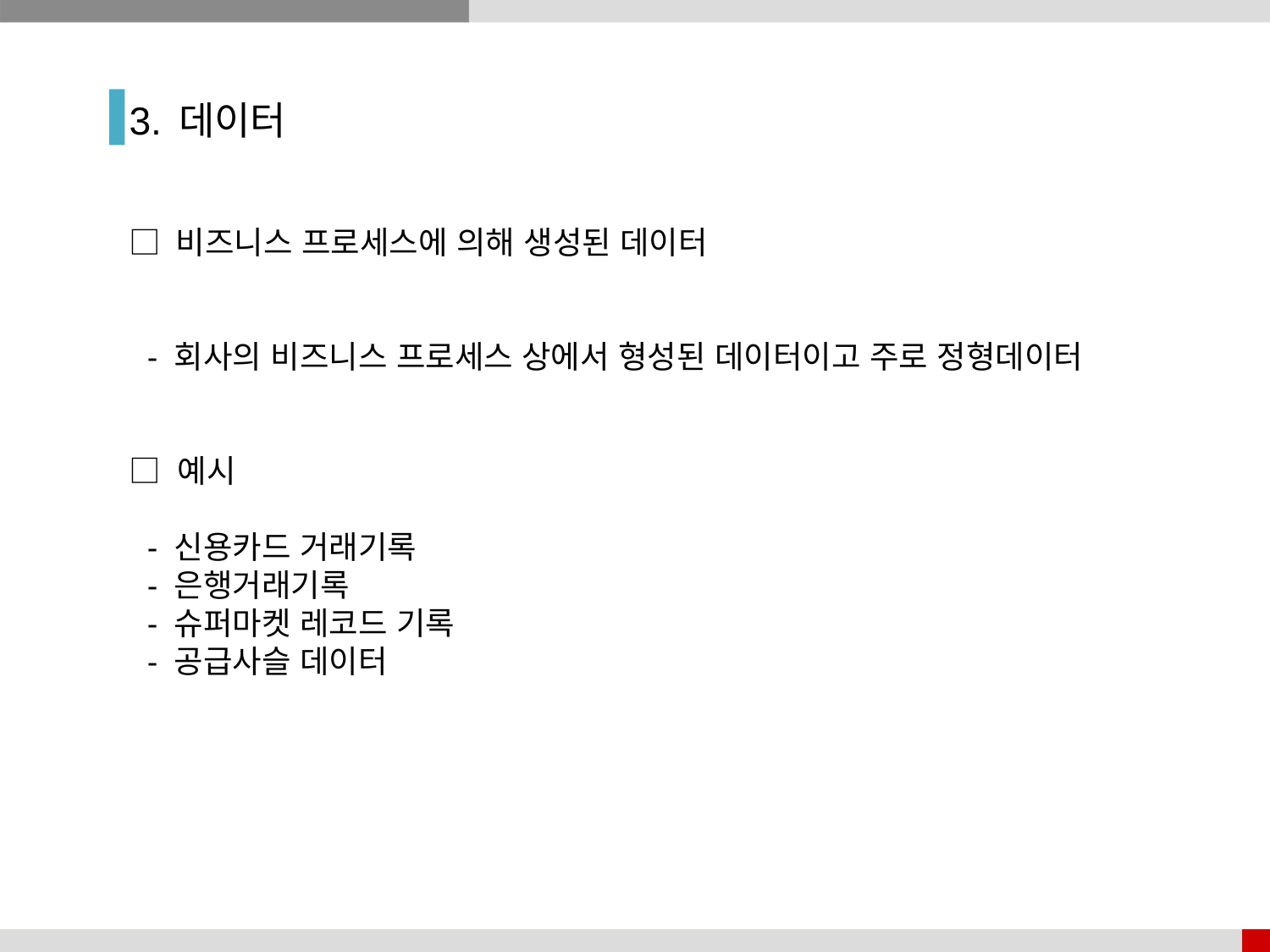

3. 데이터

□ 비즈니스 프로세스에 의해 생성된 데이터

  - 회사의 비즈니스 프로세스 상에서 형성된 데이터이고 주로 정형데이터

□ 예시
  - 신용카드 거래기록
  - 은행거래기록
  - 슈퍼마켓 레코드 기록
  - 공급사슬 데이터